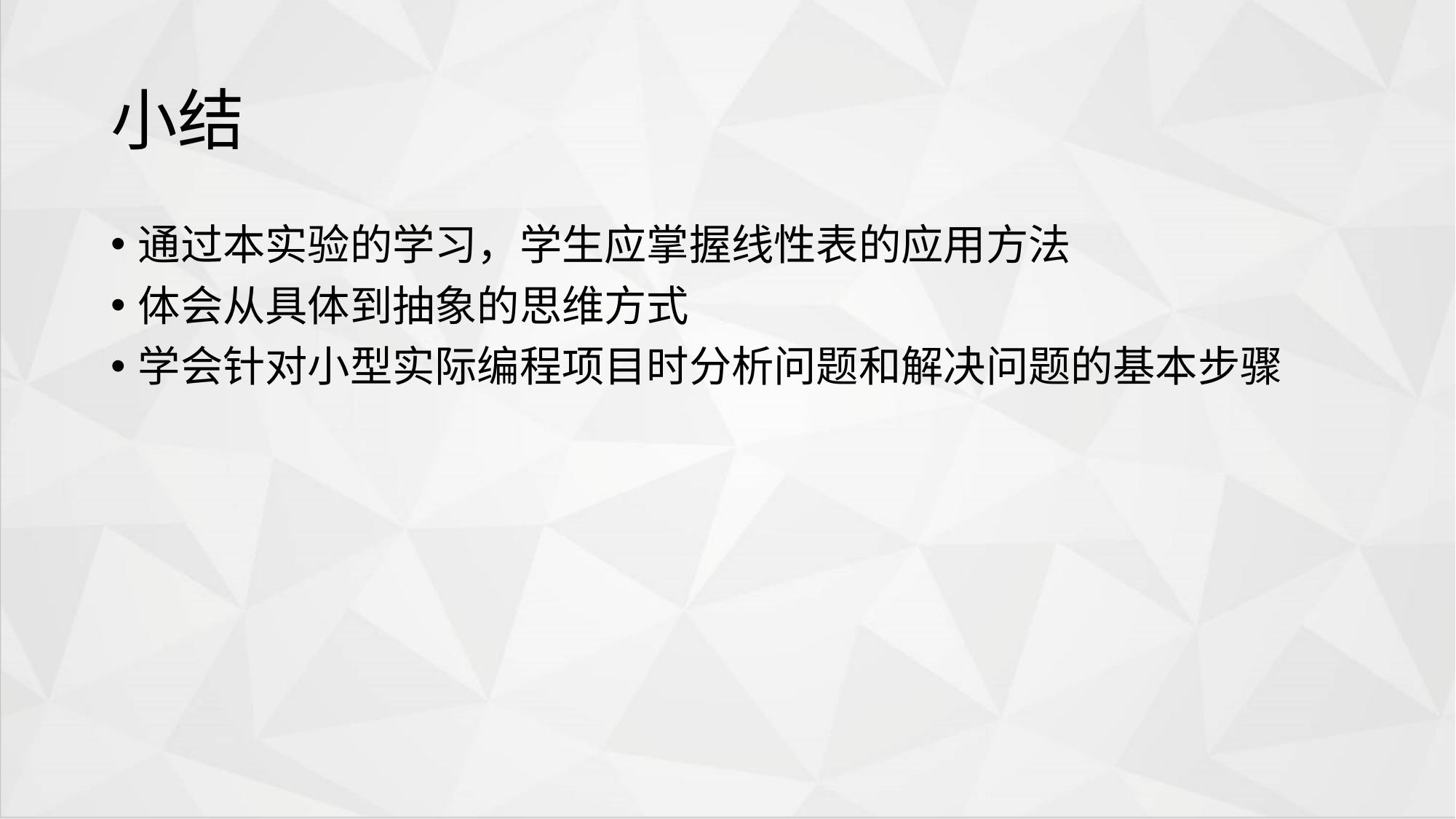

# 小结
通过本实验的学习，学生应掌握线性表的应用方法
体会从具体到抽象的思维方式
学会针对小型实际编程项目时分析问题和解决问题的基本步骤